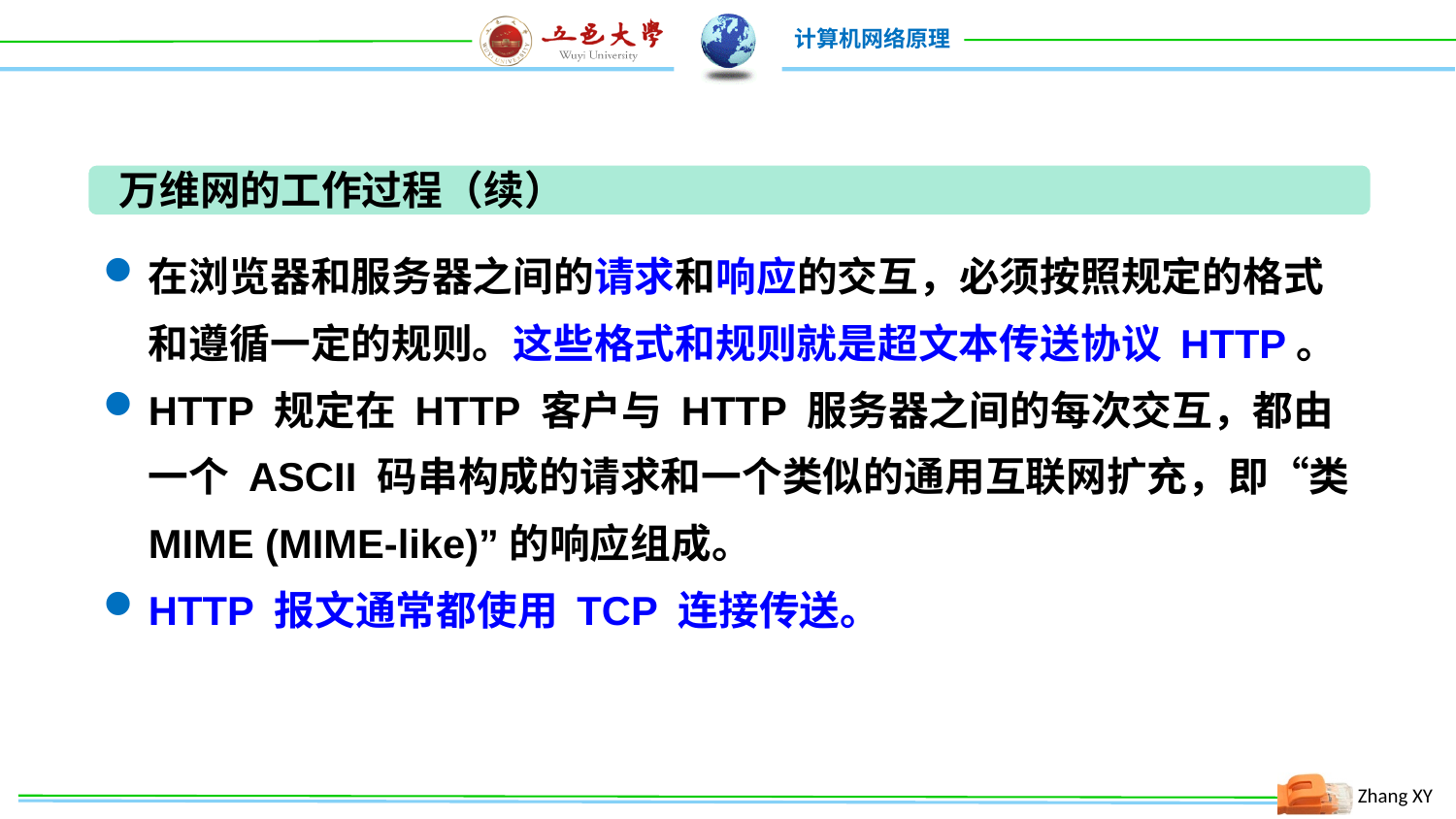

万维网的工作过程（续）

在浏览器和服务器之间的请求和响应的交互，必须按照规定的格式和遵循一定的规则。这些格式和规则就是超文本传送协议 HTTP。
HTTP 规定在 HTTP 客户与 HTTP 服务器之间的每次交互，都由一个 ASCII 码串构成的请求和一个类似的通用互联网扩充，即“类 MIME (MIME-like)”的响应组成。
HTTP 报文通常都使用 TCP 连接传送。